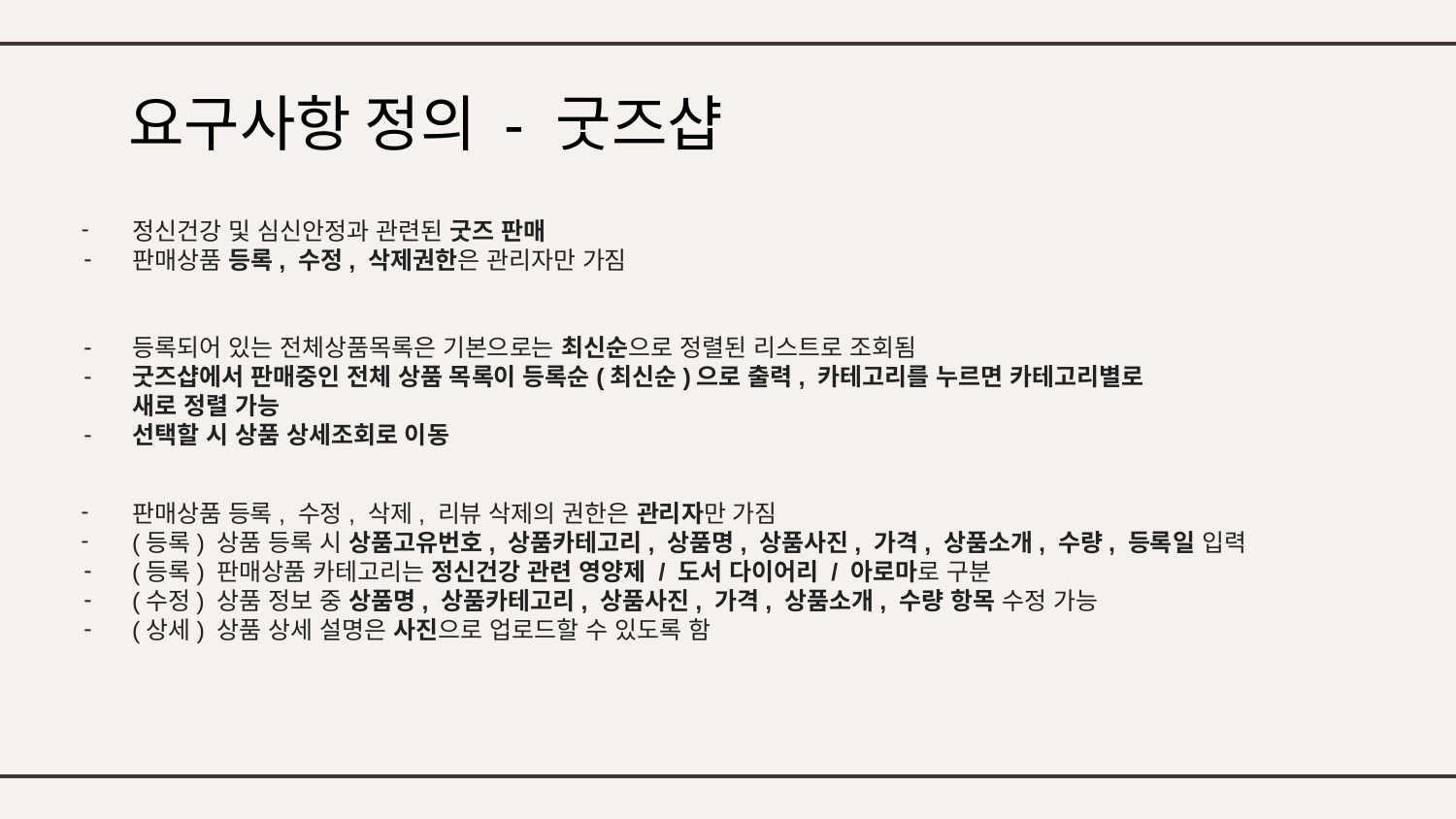

# 요구사항 정의 - 굿즈샵

정신건강 및 심신안정과 관련된 굿즈 판매
판매상품 등록, 수정, 삭제권한은 관리자만 가짐
등록되어 있는 전체상품목록은 기본으로는 최신순으로 정렬된 리스트로 조회됨
굿즈샵에서 판매중인 전체 상품 목록이 등록순(최신순)으로 출력, 카테고리를 누르면 카테고리별로 새로 정렬 가능
선택할 시 상품 상세조회로 이동

판매상품 등록, 수정, 삭제, 리뷰 삭제의 권한은 관리자만 가짐
(등록) 상품 등록 시 상품고유번호, 상품카테고리, 상품명, 상품사진, 가격, 상품소개, 수량, 등록일 입력
(등록) 판매상품 카테고리는 정신건강 관련 영양제 / 도서 다이어리 / 아로마로 구분
(수정) 상품 정보 중 상품명, 상품카테고리, 상품사진, 가격, 상품소개, 수량 항목 수정 가능
(상세) 상품 상세 설명은 사진으로 업로드할 수 있도록 함